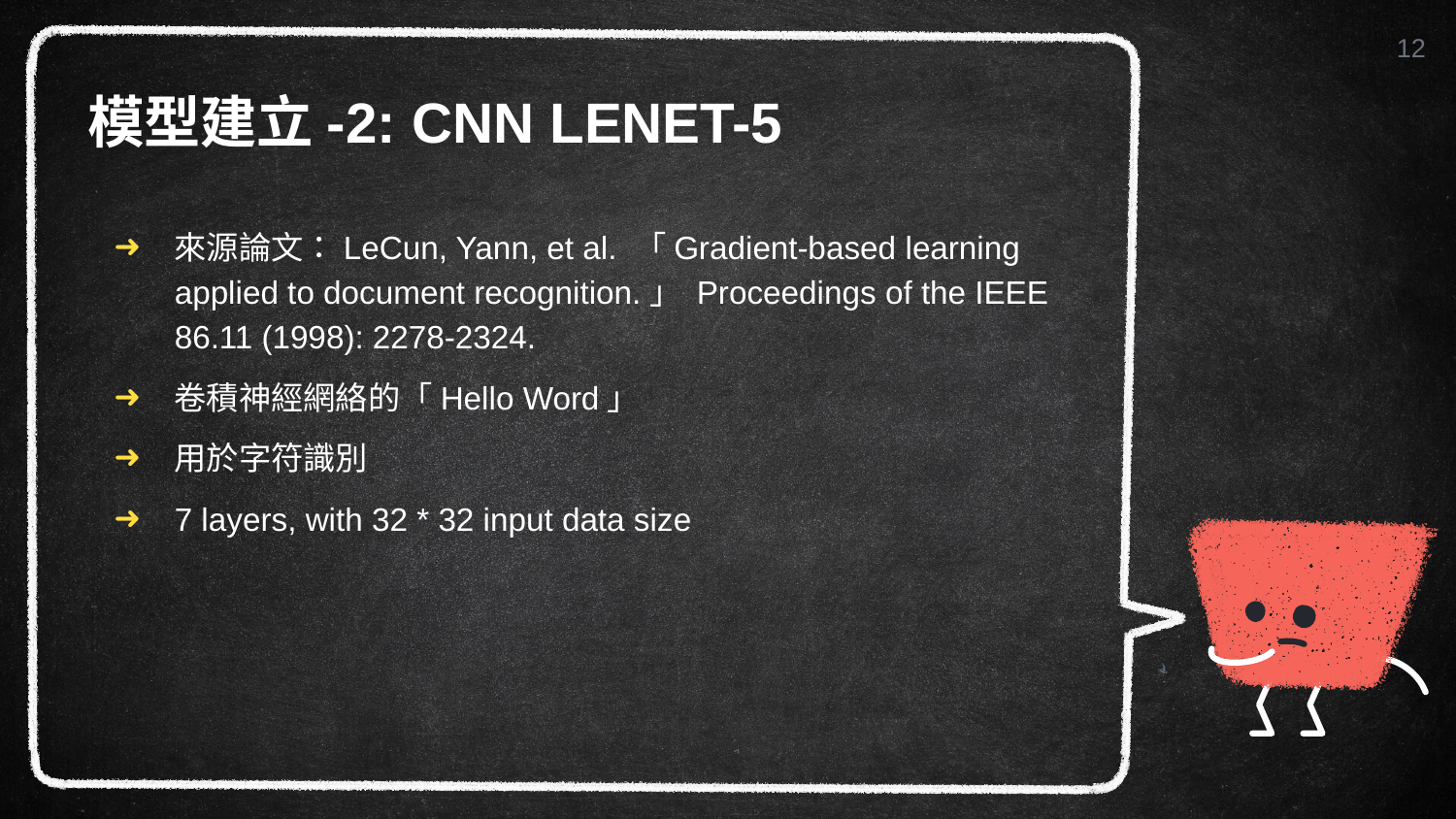

12
# 模型建立-2: CNN LENET-5
來源論文：LeCun, Yann, et al. 「Gradient-based learning applied to document recognition.」 Proceedings of the IEEE 86.11 (1998): 2278-2324.
卷積神經網絡的「Hello Word」
用於字符識別
7 layers, with 32 * 32 input data size